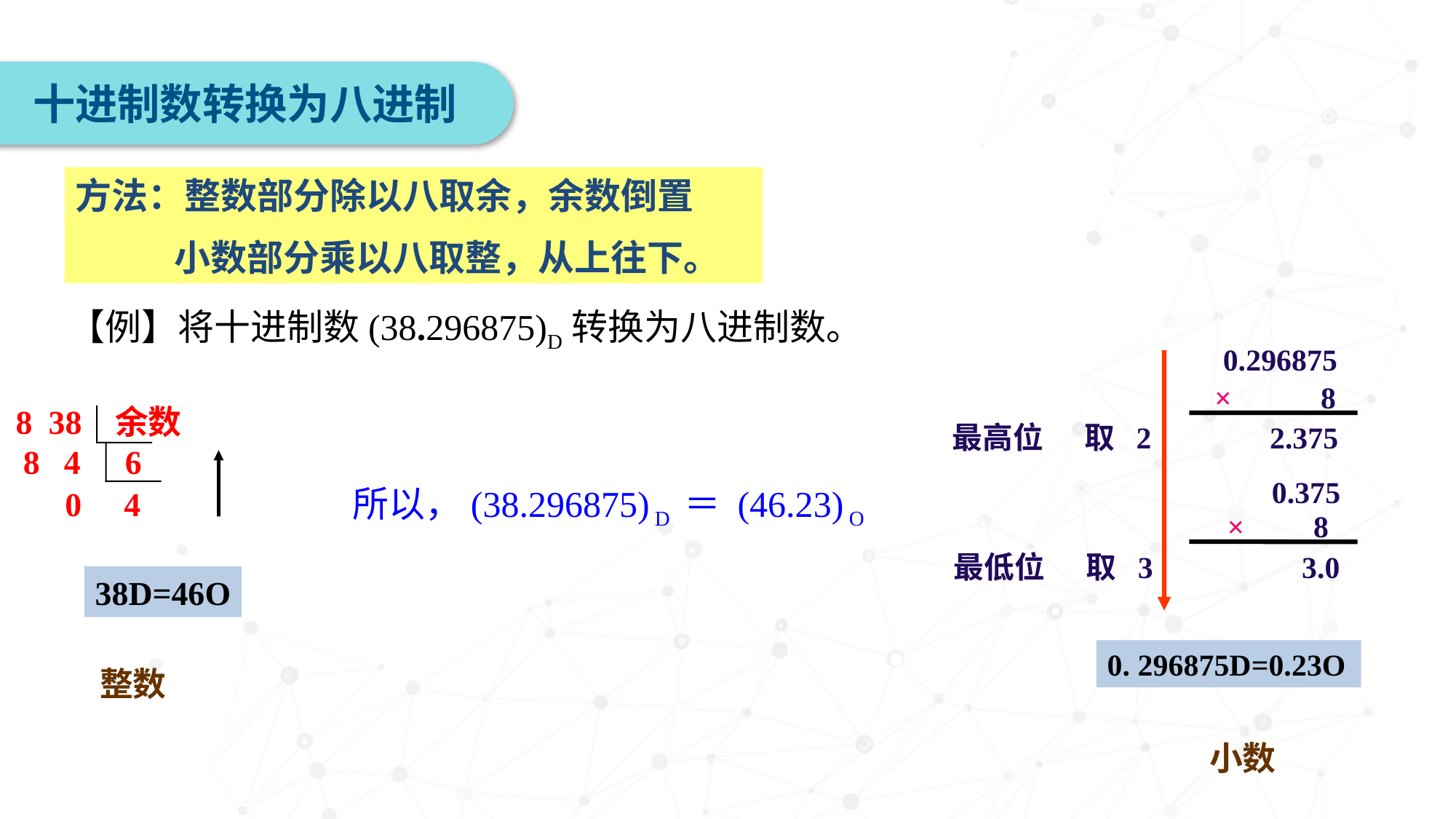

十进制数转换为八进制
方法：整数部分除以八取余，余数倒置
           小数部分乘以八取整，从上往下。
【例】将十进制数(38.296875)D转换为八进制数。
0.296875

×　　  8
8
38
余数

最高位      取  2

2.375
8
4
6

0.375
所以，(38.296875) D ＝ (46.23) O
0
4

×         8

最低位      取  3
3.0
38D=46O
0. 296875D=0.23O
整数
小数
23